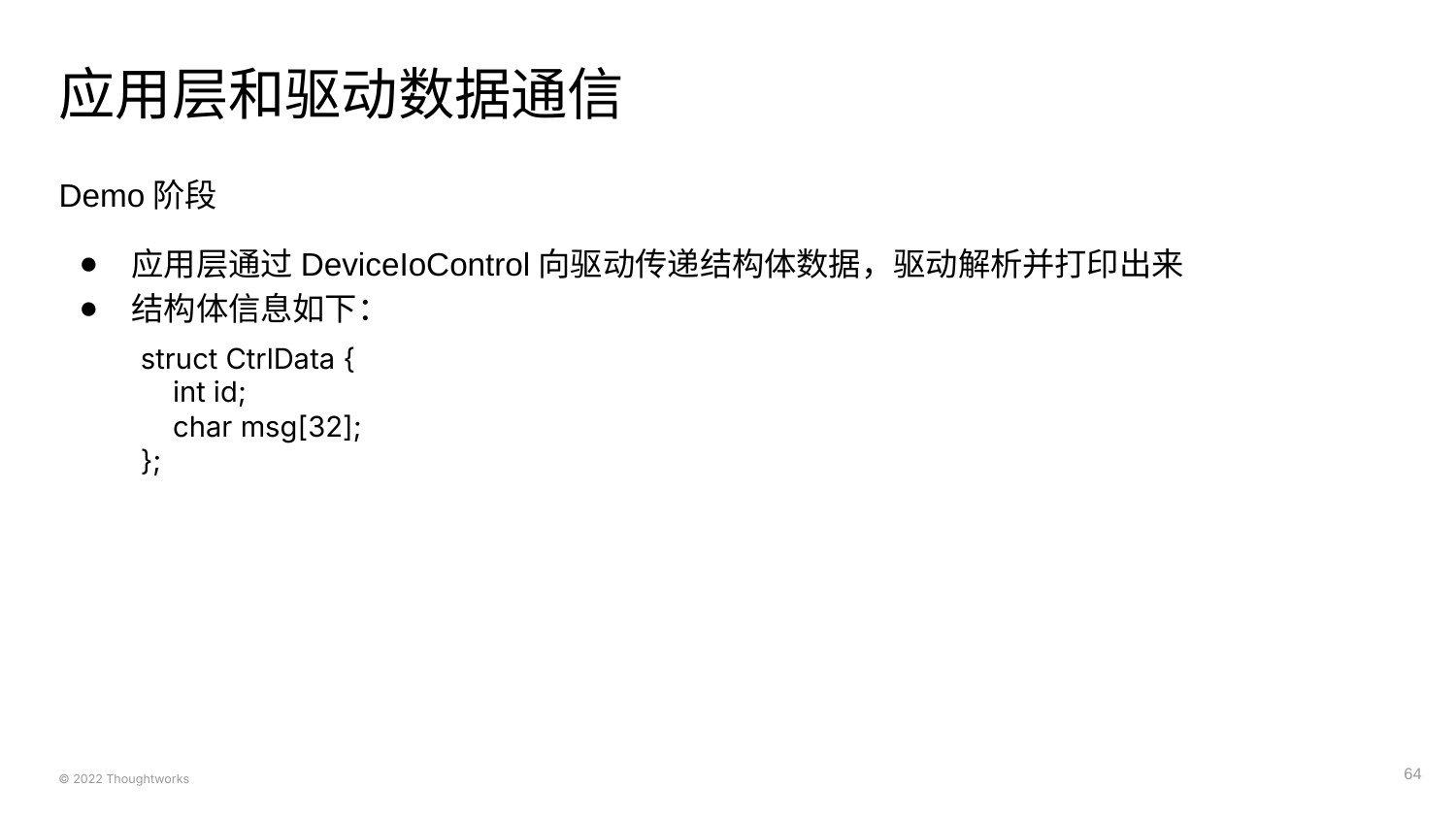

# 应用层和驱动数据通信
Demo阶段
应用层通过DeviceIoControl向驱动传递结构体数据，驱动解析并打印出来
结构体信息如下：
struct CtrlData {
    int id;
    char msg[32];
};
64